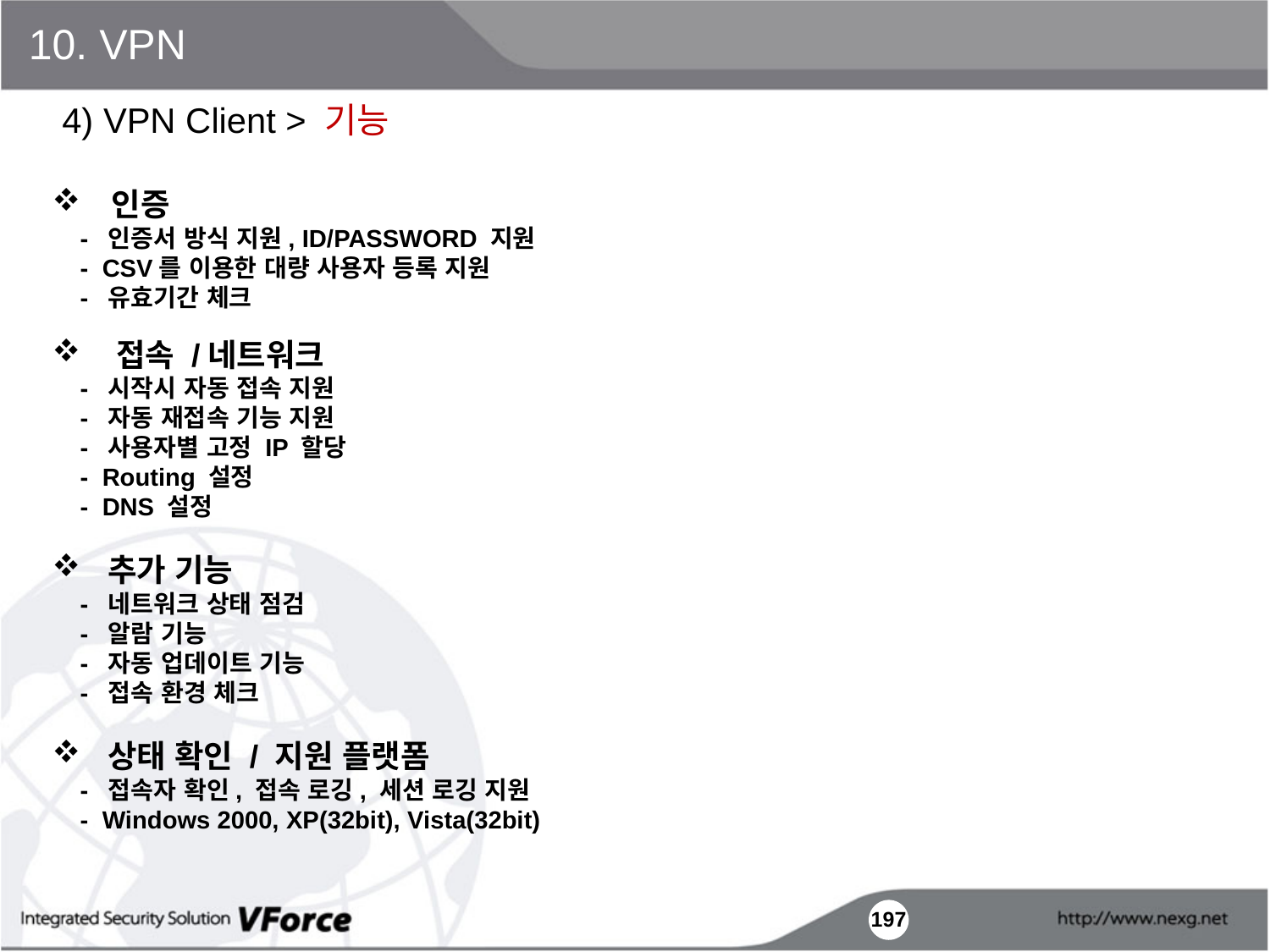

10. VPN
4) VPN Client > 기능
   인증
    -  인증서 방식 지원, ID/PASSWORD 지원
    -  CSV를 이용한 대량 사용자 등록 지원
    -  유효기간 체크

   접속 /네트워크
    -  시작시 자동 접속 지원
    -  자동 재접속 기능 지원
    -  사용자별 고정 IP 할당
    -  Routing 설정
    -  DNS 설정

  추가 기능
    -  네트워크 상태 점검
    -  알람 기능
    -  자동 업데이트 기능
    -  접속 환경 체크

  상태 확인 / 지원 플랫폼
    -  접속자 확인, 접속 로깅, 세션 로깅 지원
    -  Windows 2000, XP(32bit), Vista(32bit)